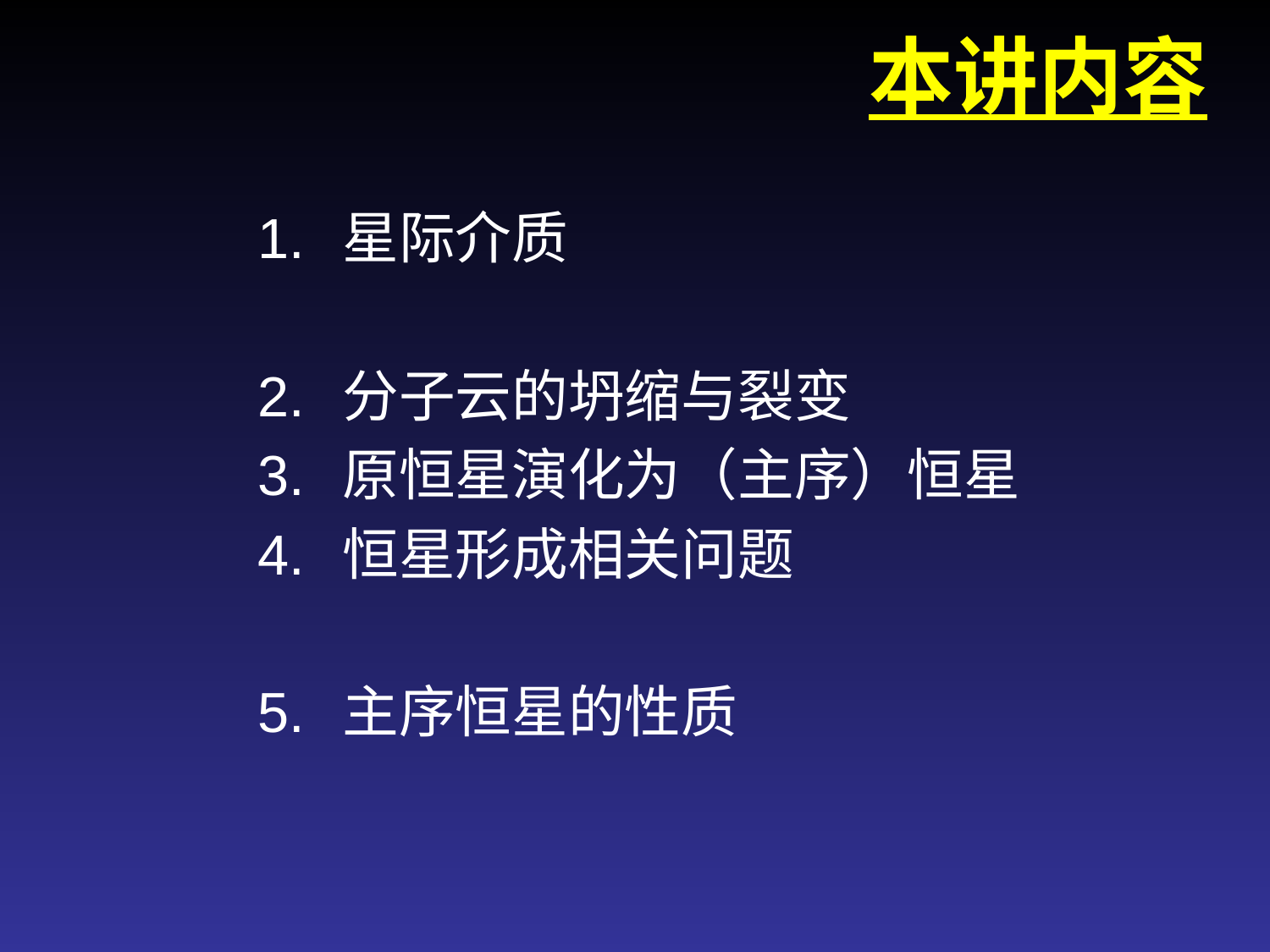

本讲内容
星际介质

分子云的坍缩与裂变
原恒星演化为（主序）恒星
恒星形成相关问题

主序恒星的性质